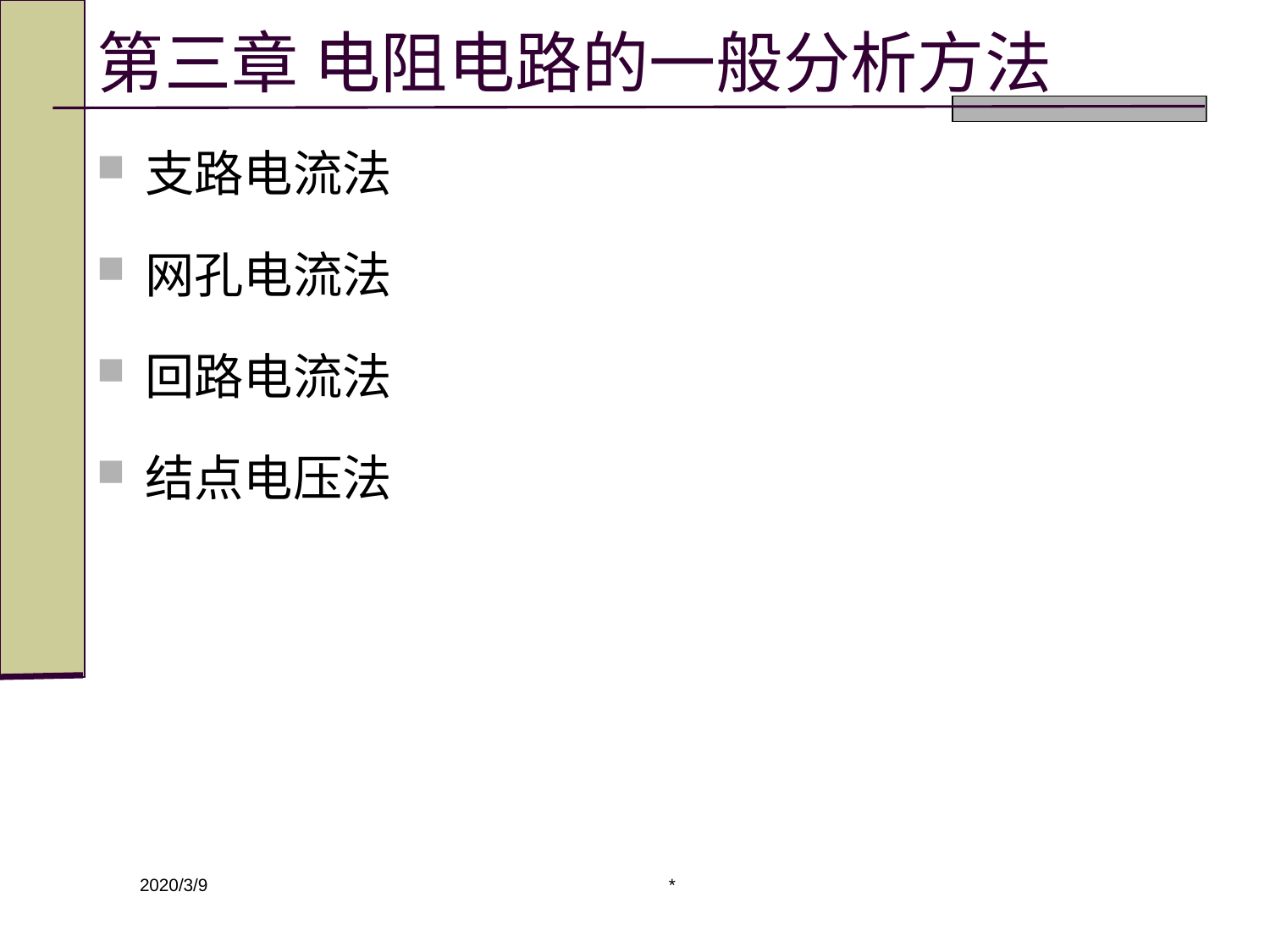

# 第三章 电阻电路的一般分析方法
支路电流法
网孔电流法
回路电流法
结点电压法
*
2020/3/9